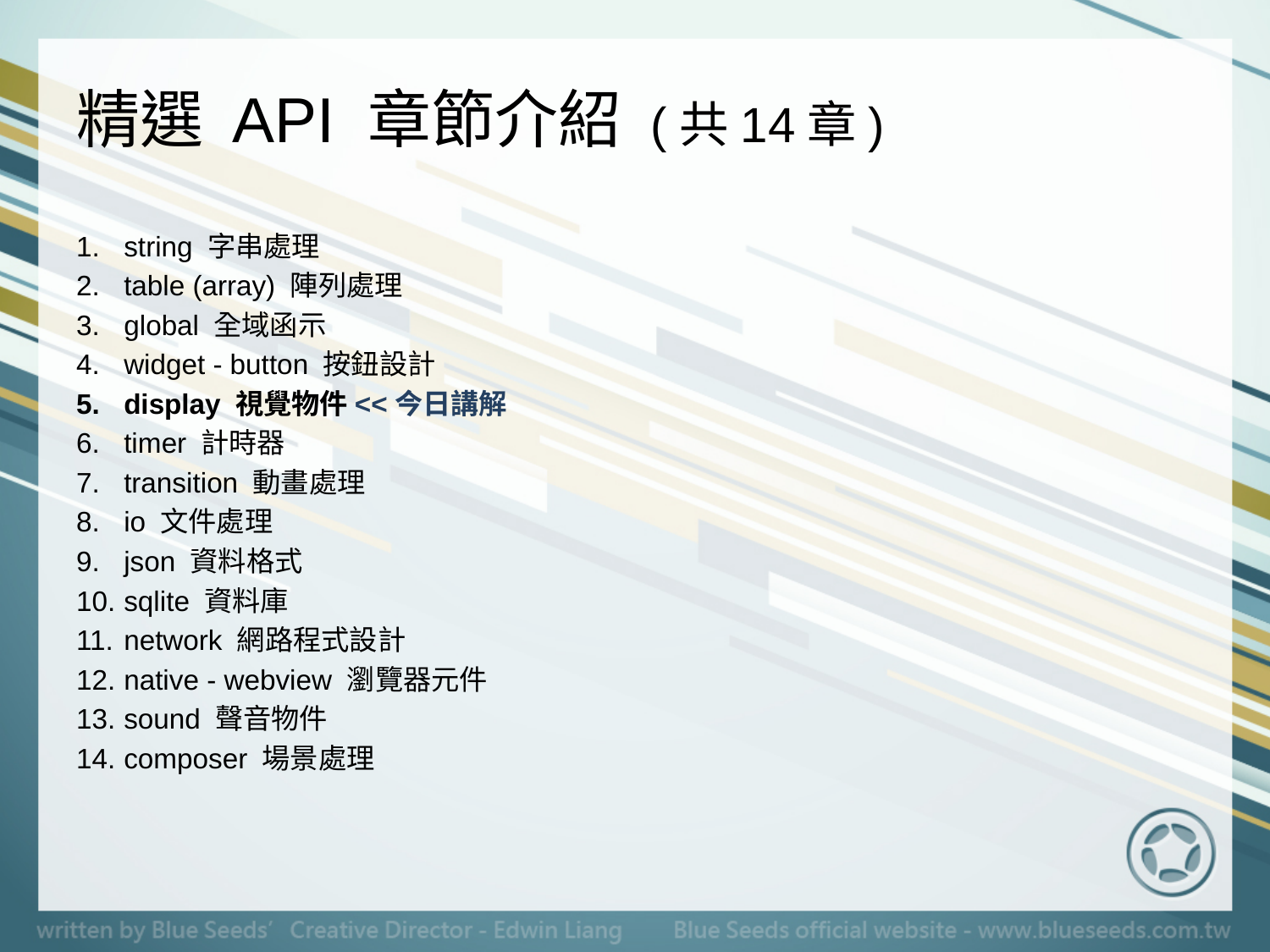

# 精選 API 章節介紹 (共14章)
string 字串處理
table (array) 陣列處理
global 全域函示
widget - button 按鈕設計
display 視覺物件<<今日講解
timer 計時器
transition 動畫處理
io 文件處理
json 資料格式
sqlite 資料庫
network 網路程式設計
native - webview 瀏覽器元件
sound 聲音物件
composer 場景處理